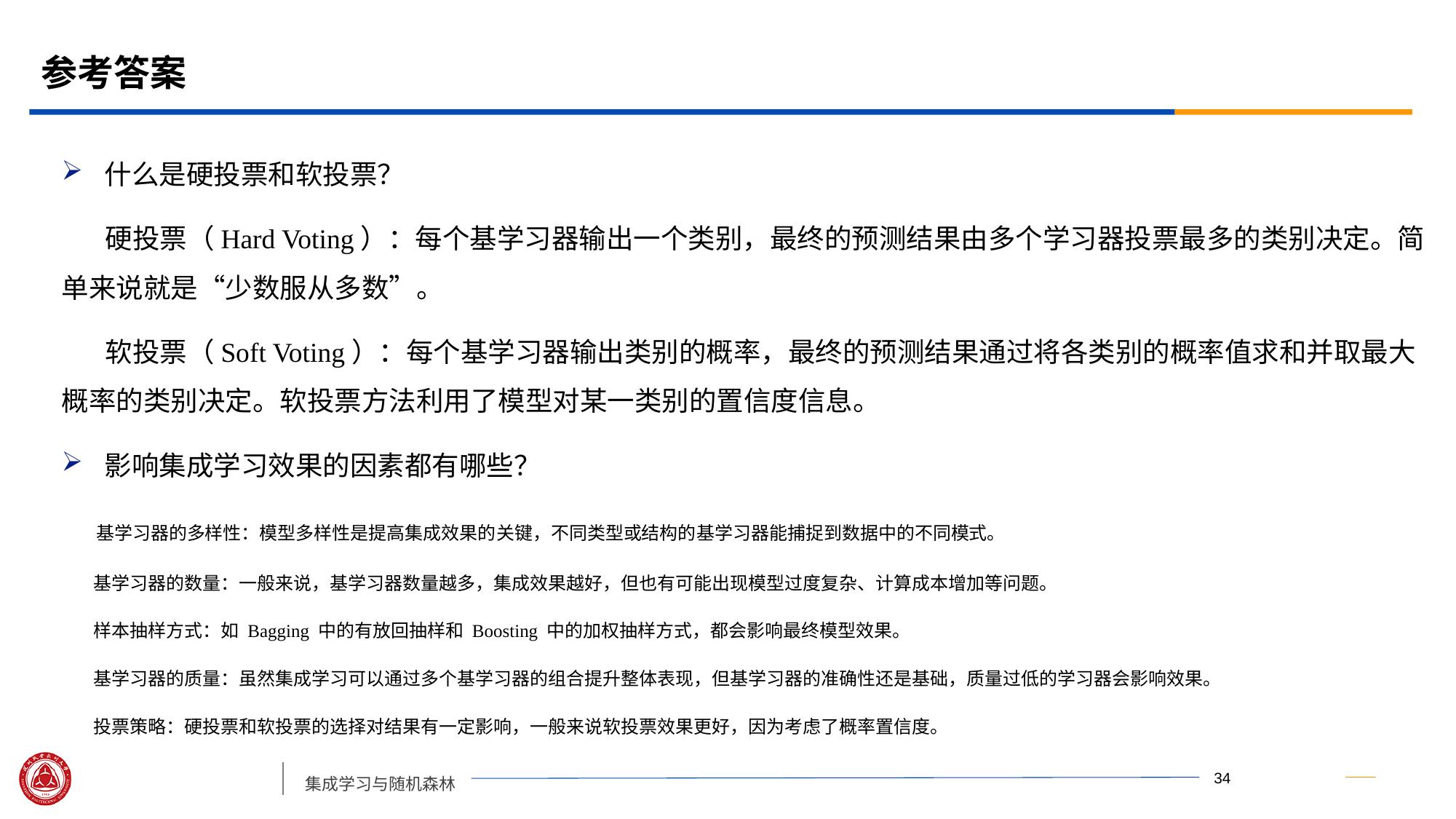

# 参考答案
什么是硬投票和软投票？
      硬投票（Hard Voting）：每个基学习器输出一个类别，最终的预测结果由多个学习器投票最多的类别决定。简单来说就是“少数服从多数”。
      软投票（Soft Voting）：每个基学习器输出类别的概率，最终的预测结果通过将各类别的概率值求和并取最大概率的类别决定。软投票方法利用了模型对某一类别的置信度信息。
影响集成学习效果的因素都有哪些？
       基学习器的多样性：模型多样性是提高集成效果的关键，不同类型或结构的基学习器能捕捉到数据中的不同模式。
       基学习器的数量：一般来说，基学习器数量越多，集成效果越好，但也有可能出现模型过度复杂、计算成本增加等问题。
       样本抽样方式：如 Bagging 中的有放回抽样和 Boosting 中的加权抽样方式，都会影响最终模型效果。
       基学习器的质量：虽然集成学习可以通过多个基学习器的组合提升整体表现，但基学习器的准确性还是基础，质量过低的学习器会影响效果。
       投票策略：硬投票和软投票的选择对结果有一定影响，一般来说软投票效果更好，因为考虑了概率置信度。